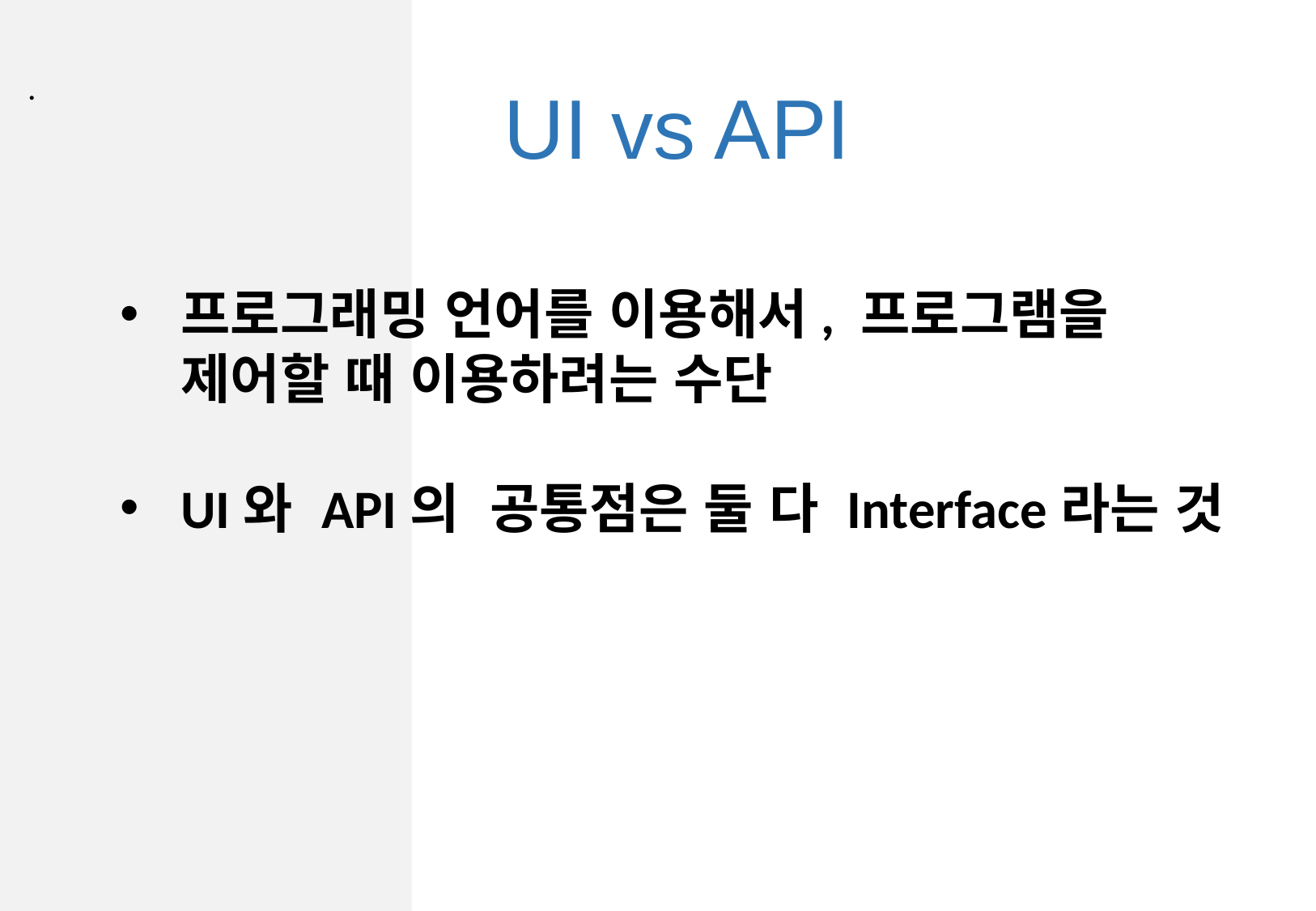

.
UI vs API

프로그래밍 언어를 이용해서, 프로그램을 제어할 때 이용하려는 수단

UI와 API의  공통점은 둘 다 Interface라는 것